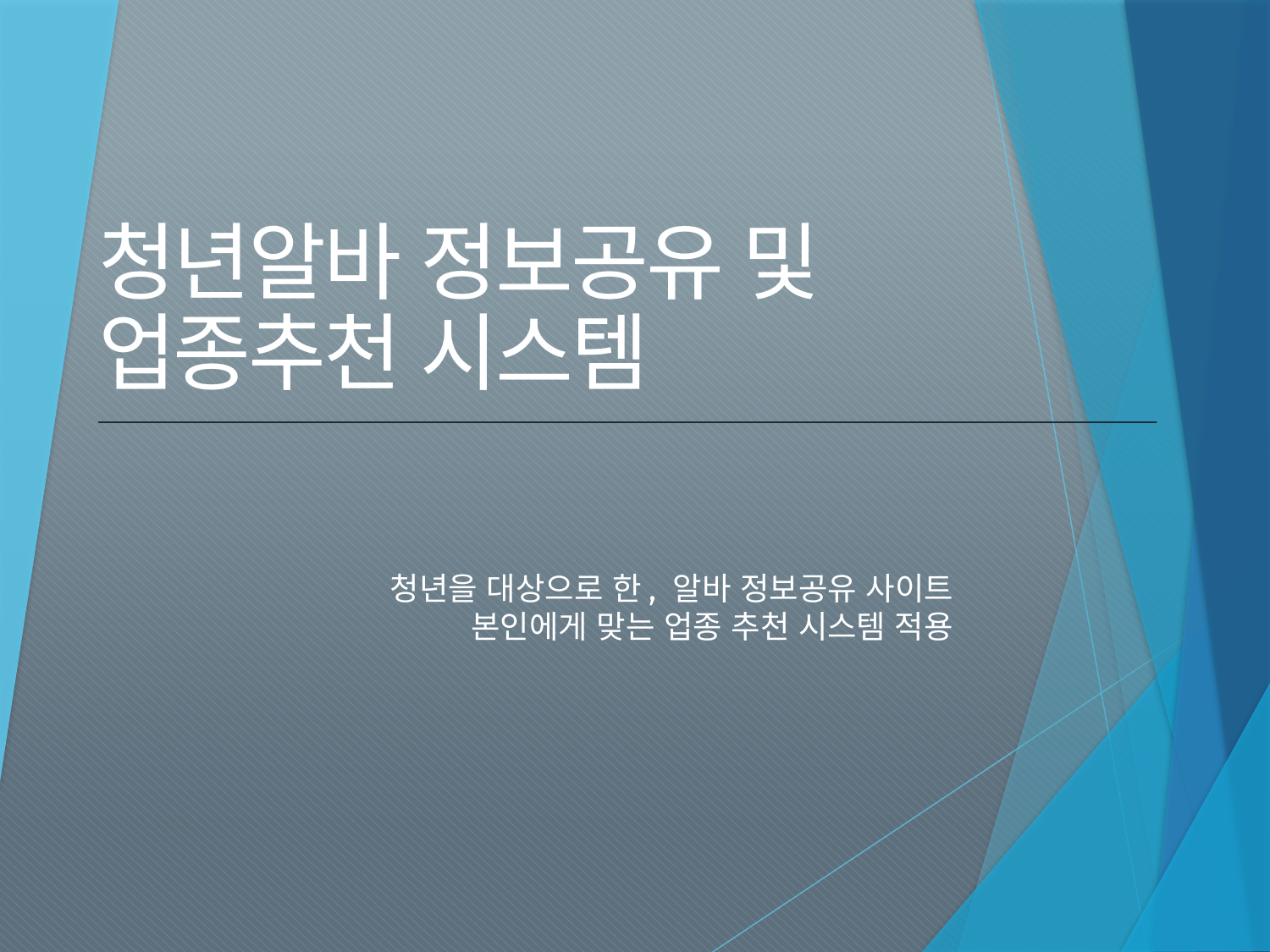

# 청년알바 정보공유 및 업종추천 시스템
청년을 대상으로 한, 알바 정보공유 사이트
본인에게 맞는 업종 추천 시스템 적용